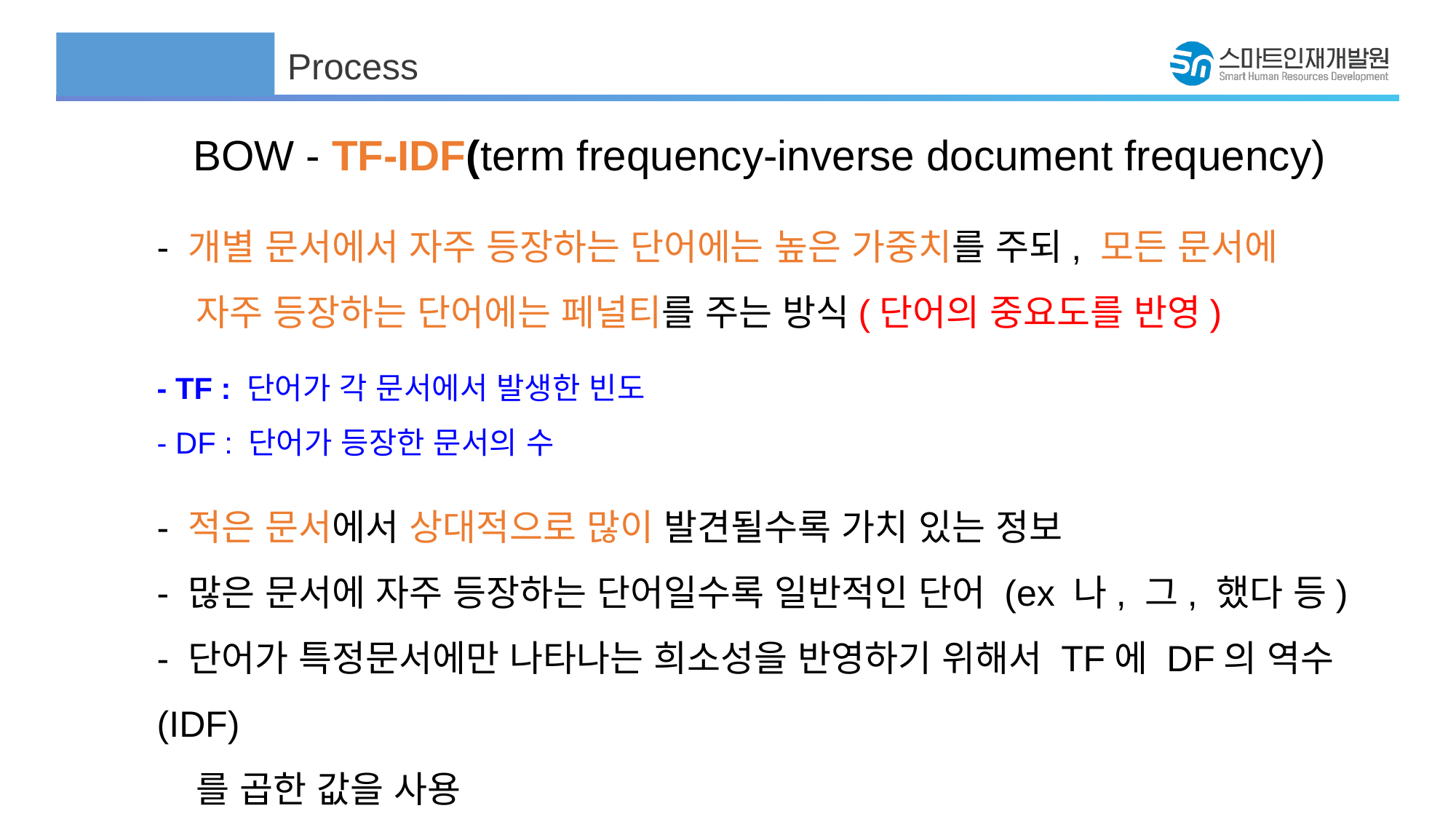

Process
BOW - TF-IDF(term frequency-inverse document frequency)
- 개별 문서에서 자주 등장하는 단어에는 높은 가중치를 주되, 모든 문서에
   자주 등장하는 단어에는 페널티를 주는 방식(단어의 중요도를 반영)
- TF : 단어가 각 문서에서 발생한 빈도
- DF : 단어가 등장한 문서의 수
- 적은 문서에서 상대적으로 많이 발견될수록 가치 있는 정보
- 많은 문서에 자주 등장하는 단어일수록 일반적인 단어 (ex 나, 그, 했다 등)
- 단어가 특정문서에만 나타나는 희소성을 반영하기 위해서 TF에 DF의 역수(IDF)
   를 곱한 값을 사용